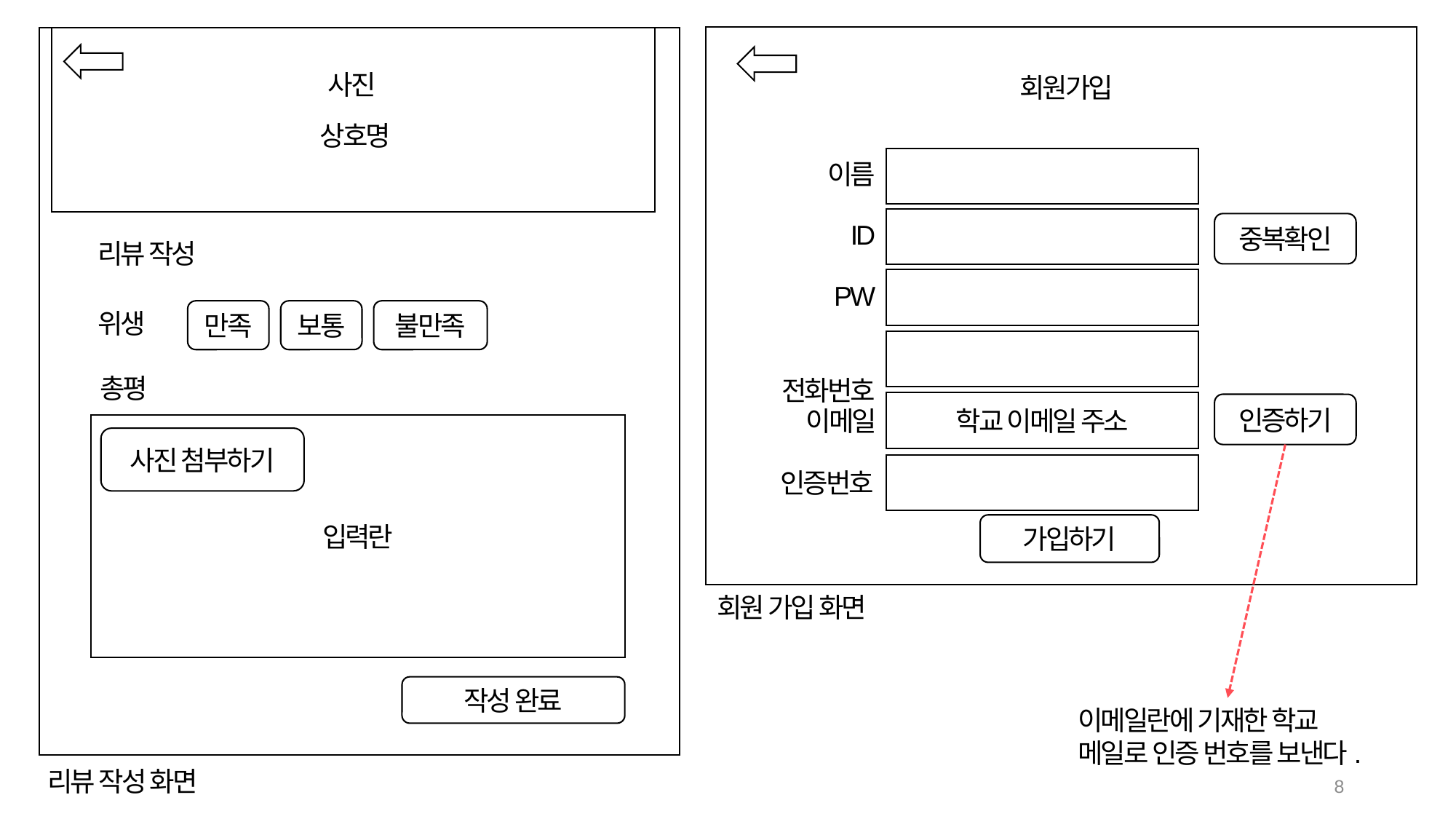

사진
회원가입
상호명

    이름

      ID
중복확인
리뷰 작성
입력란

 PW
위생
만족
보통
불만족

 전화번호
총평
학교 이메일 주소
이메일
인증하기
사진 첨부하기

인증번호
가입하기
회원 가입 화면
작성 완료
이메일란에 기재한 학교 메일로 인증 번호를 보낸다.
리뷰 작성 화면
8